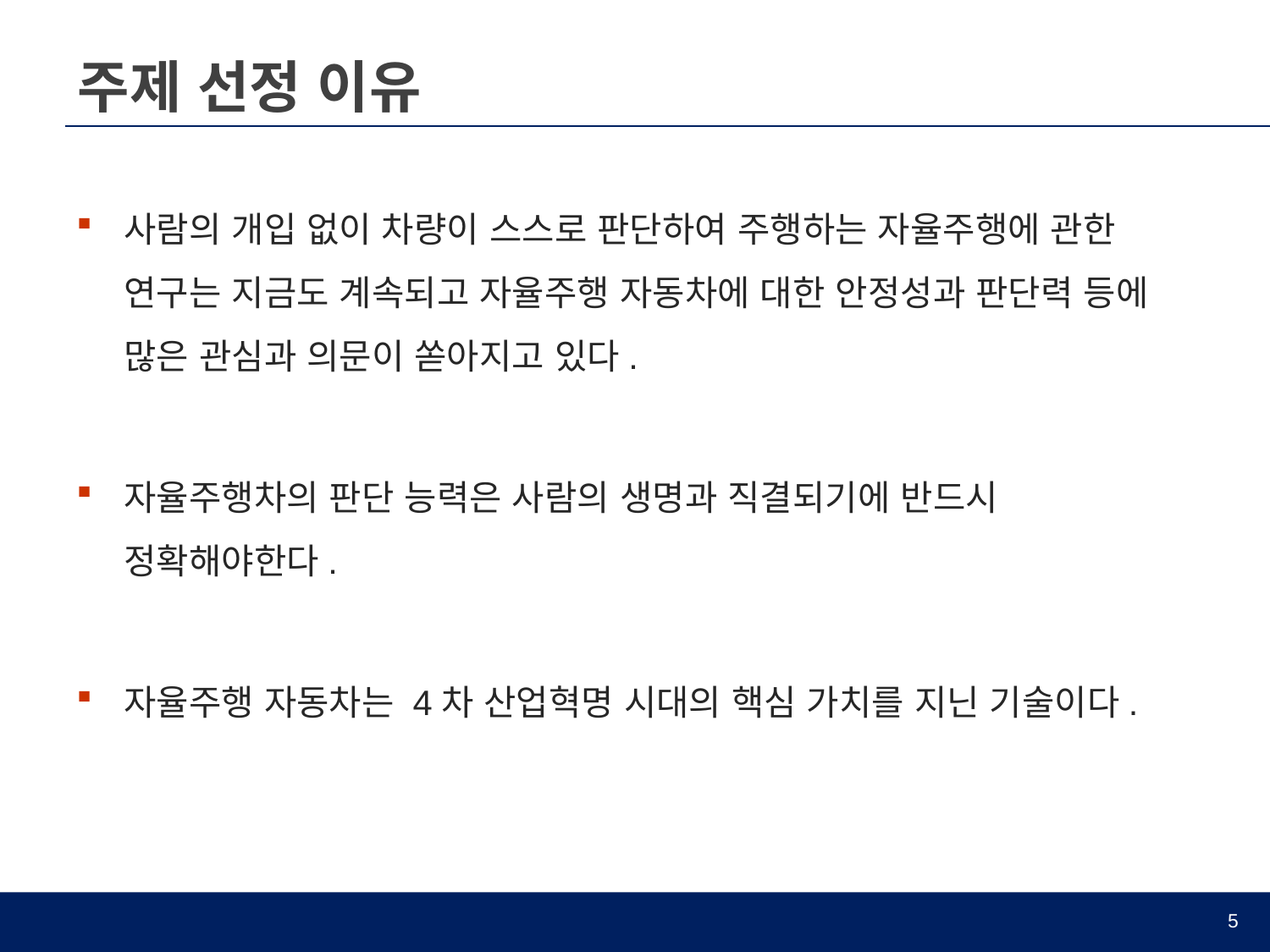

# 주제 선정 이유
사람의 개입 없이 차량이 스스로 판단하여 주행하는 자율주행에 관한 연구는 지금도 계속되고 자율주행 자동차에 대한 안정성과 판단력 등에 많은 관심과 의문이 쏟아지고 있다.

자율주행차의 판단 능력은 사람의 생명과 직결되기에 반드시 정확해야한다.

자율주행 자동차는 4차 산업혁명 시대의 핵심 가치를 지닌 기술이다.
5